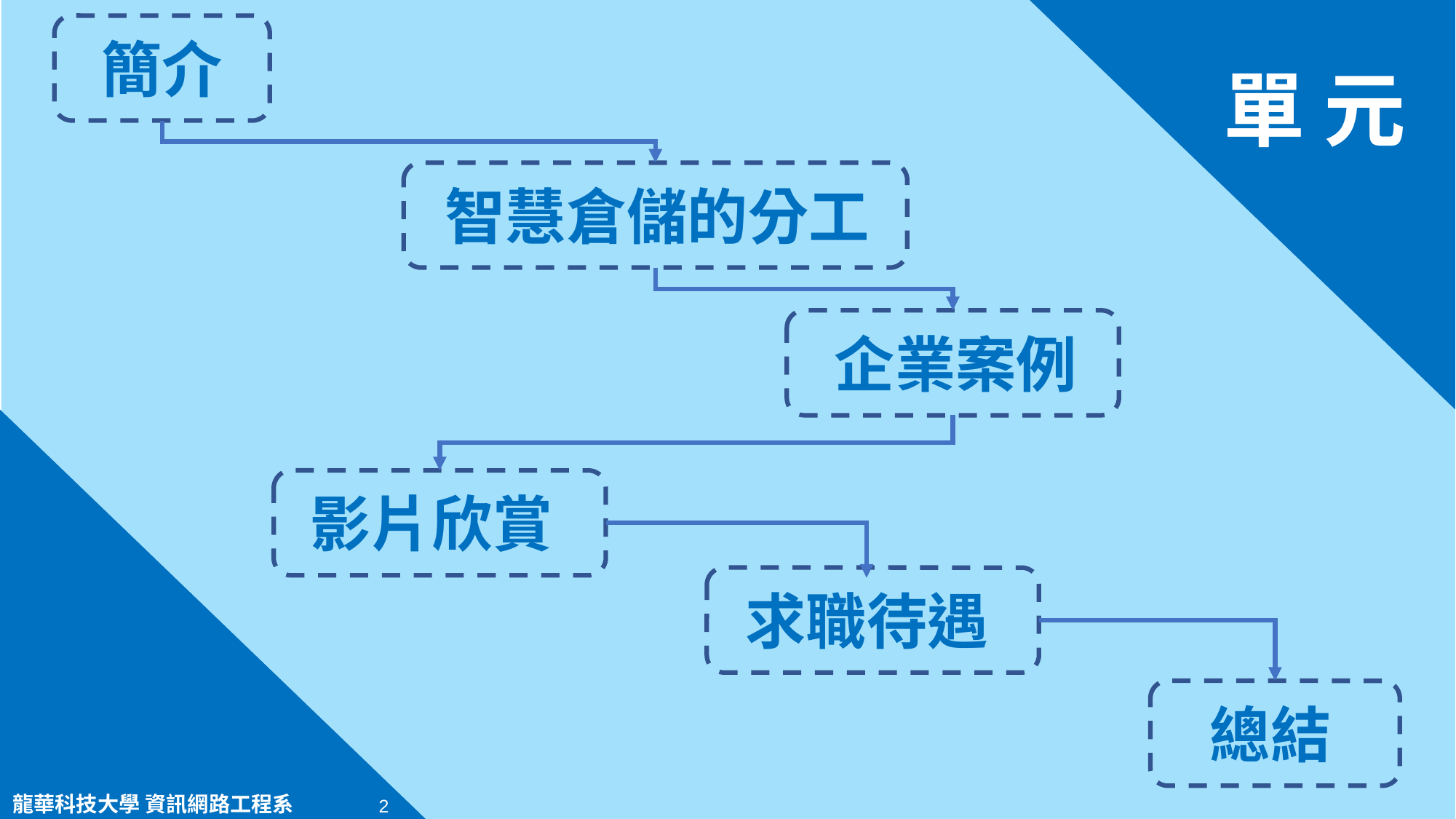

簡介
單 元

智慧倉儲的分工

企業案例

影片欣賞

求職待遇

總結
2
龍華科技大學 資訊網路工程系